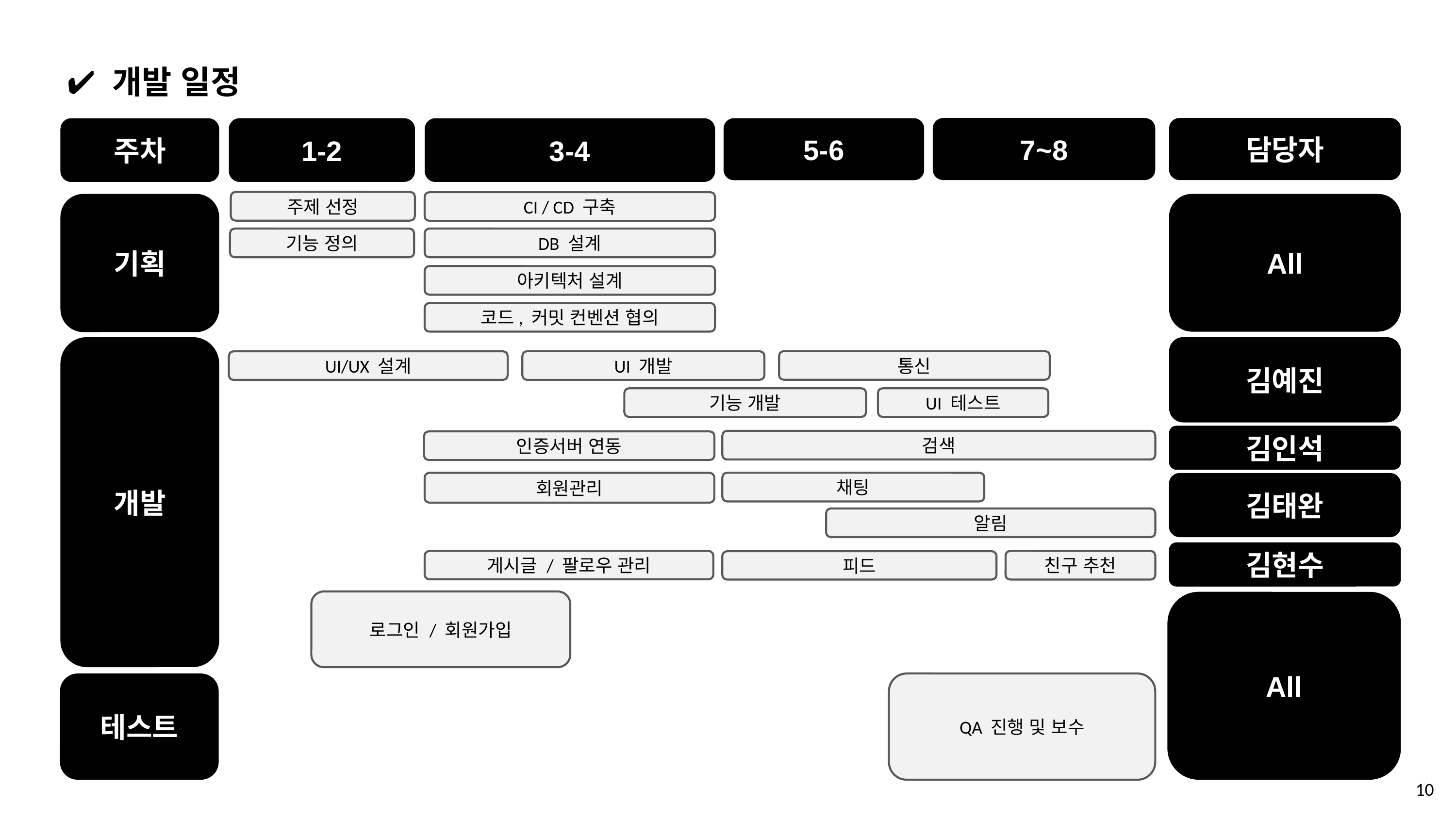

✔️ 개발 일정
7~8
담당자
5-6
1-2
주차
3-4
주제 선정
CI / CD 구축
기획
All
기능 정의
DB 설계
아키텍처 설계
코드, 커밋 컨벤션 협의
개발
김예진
통신
UI 개발
UI/UX 설계
기능 개발
UI 테스트
김인석
검색
인증서버 연동
회원관리
채팅
김태완
알림
김현수
게시글 / 팔로우 관리
친구 추천
피드
로그인 / 회원가입
All
테스트
QA 진행 및 보수
10